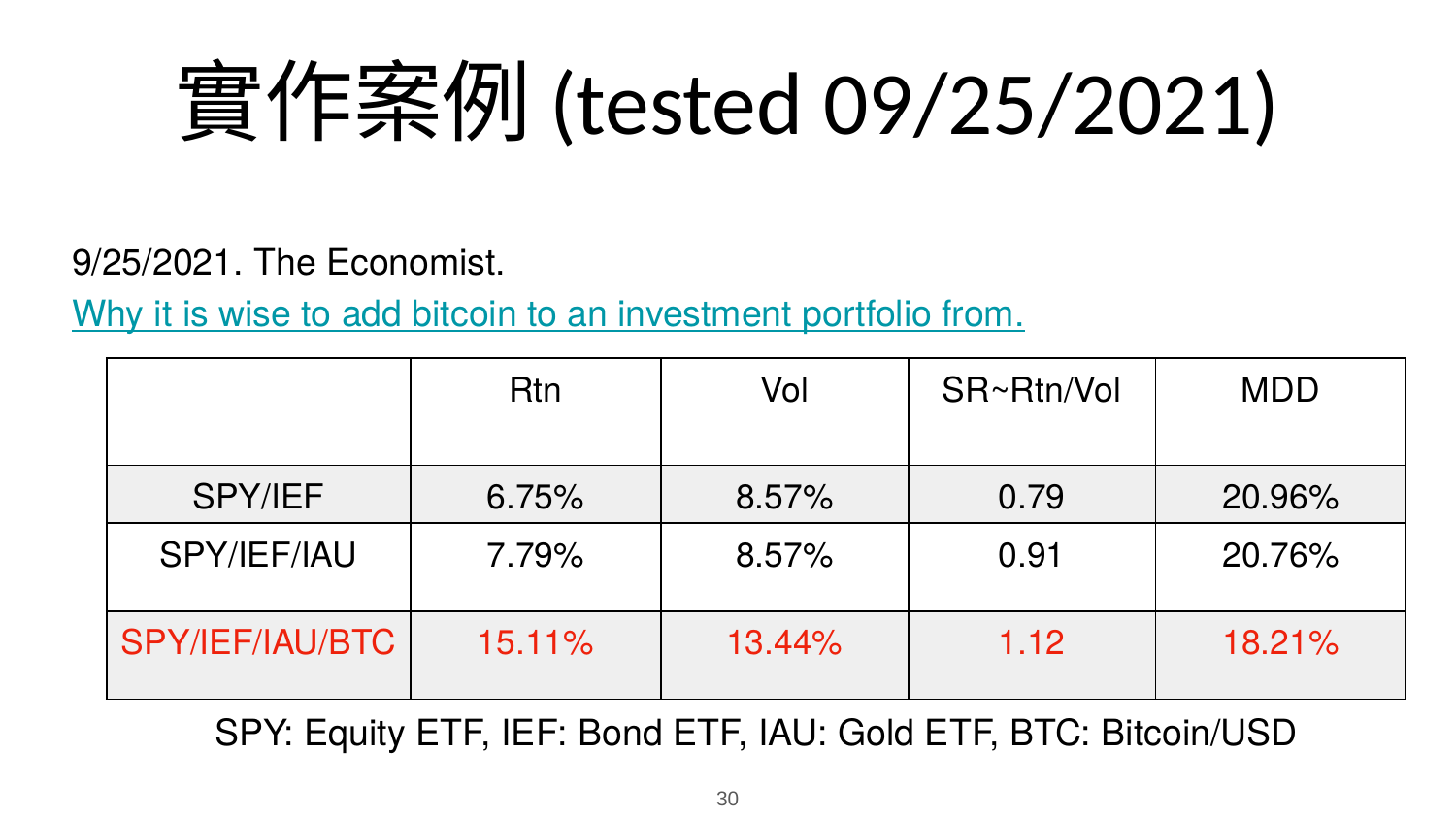

# 實作案例(tested 09/25/2021)
9/25/2021. The Economist.
Why it is wise to add bitcoin to an investment portfolio from.
|  | Rtn | Vol | SR~Rtn/Vol | MDD |
| --- | --- | --- | --- | --- |
| SPY/IEF | 6.75% | 8.57% | 0.79 | 20.96% |
| SPY/IEF/IAU | 7.79% | 8.57% | 0.91 | 20.76% |
| SPY/IEF/IAU/BTC | 15.11% | 13.44% | 1.12 | 18.21% |
SPY: Equity ETF, IEF: Bond ETF, IAU: Gold ETF, BTC: Bitcoin/USD
30